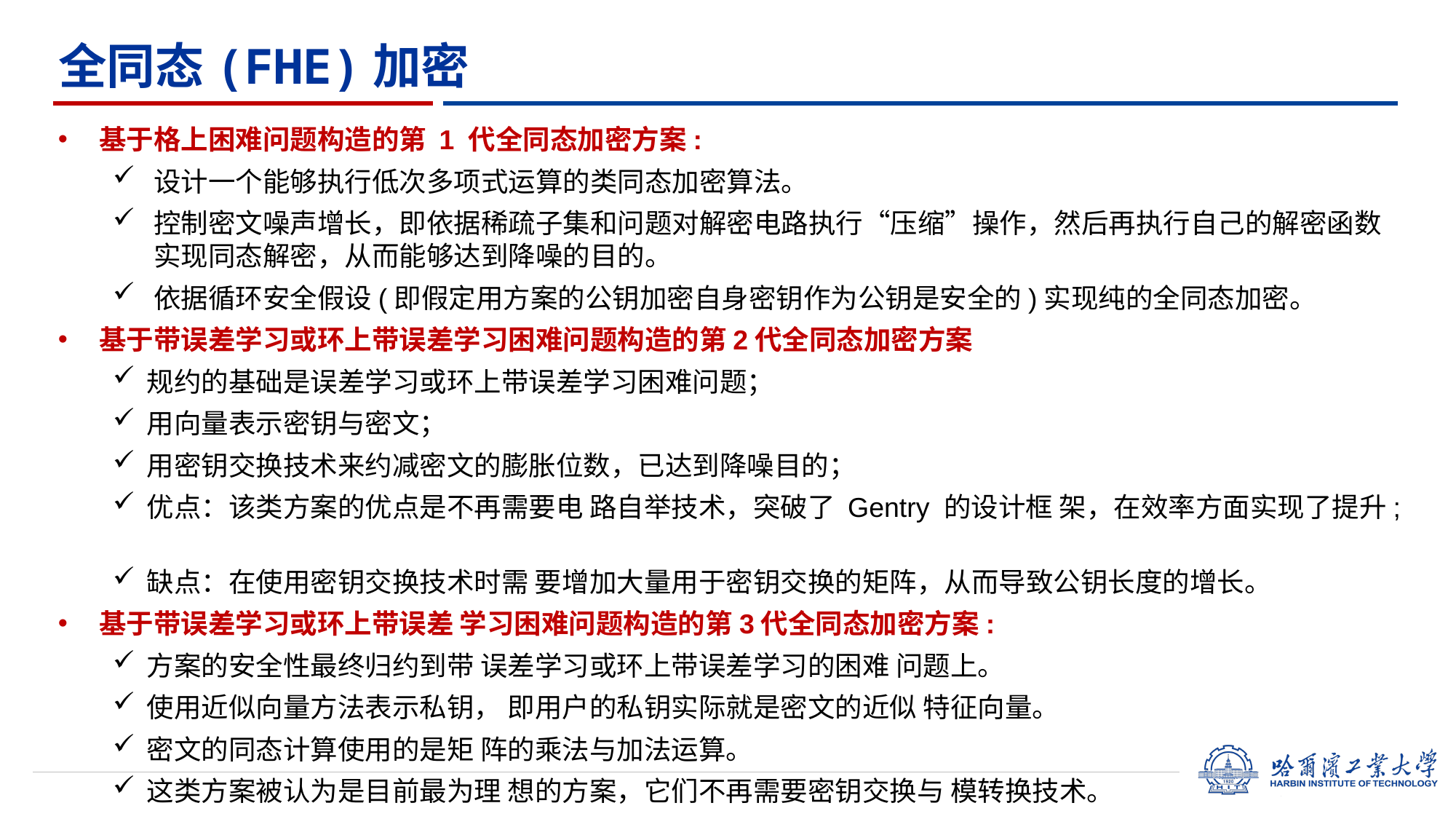

# 全同态(FHE)加密
基于格上困难问题构造的第 1 代全同态加密方案:
设计一个能够执行低次多项式运算的类同态加密算法。
控制密文噪声增长，即依据稀疏子集和问题对解密电路执行“压缩”操作，然后再执行自己的解密函数实现同态解密，从而能够达到降噪的目的。
依据循环安全假设(即假定用方案的公钥加密自身密钥作为公钥是安全的)实现纯的全同态加密。
基于带误差学习或环上带误差学习困难问题构造的第2代全同态加密方案
规约的基础是误差学习或环上带误差学习困难问题；
用向量表示密钥与密文；
用密钥交换技术来约减密文的膨胀位数，已达到降噪目的；
优点：该类方案的优点是不再需要电 路自举技术，突破了 Gentry 的设计框 架，在效率方面实现了提升;
缺点：在使用密钥交换技术时需 要增加大量用于密钥交换的矩阵，从而导致公钥长度的增长。
基于带误差学习或环上带误差 学习困难问题构造的第3代全同态加密方案:
方案的安全性最终归约到带 误差学习或环上带误差学习的困难 问题上。
使用近似向量方法表示私钥， 即用户的私钥实际就是密文的近似 特征向量。
密文的同态计算使用的是矩 阵的乘法与加法运算。
这类方案被认为是目前最为理 想的方案，它们不再需要密钥交换与 模转换技术。